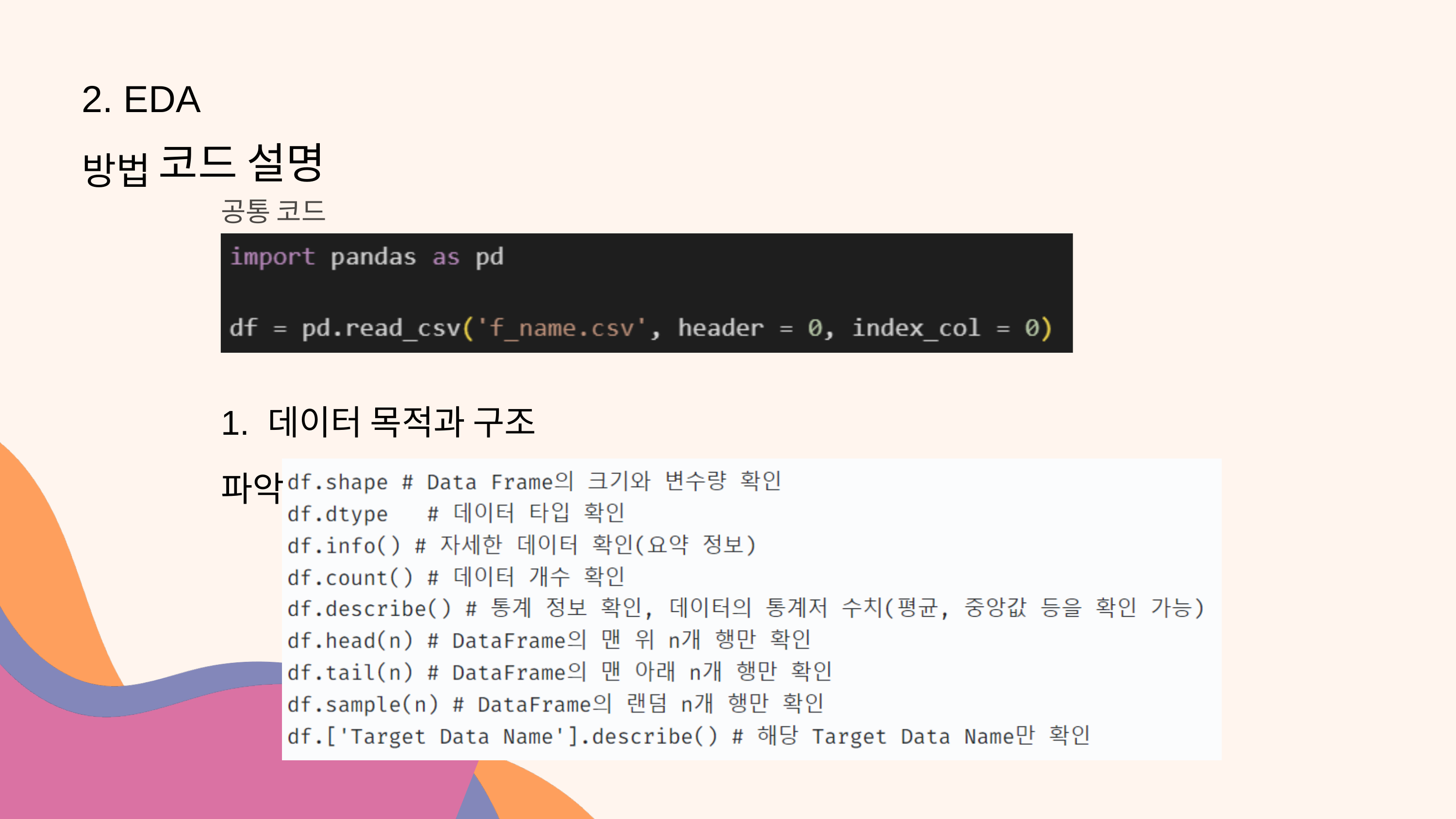

2. EDA 방법
코드 설명

공통 코드

1. 데이터 목적과 구조 파악